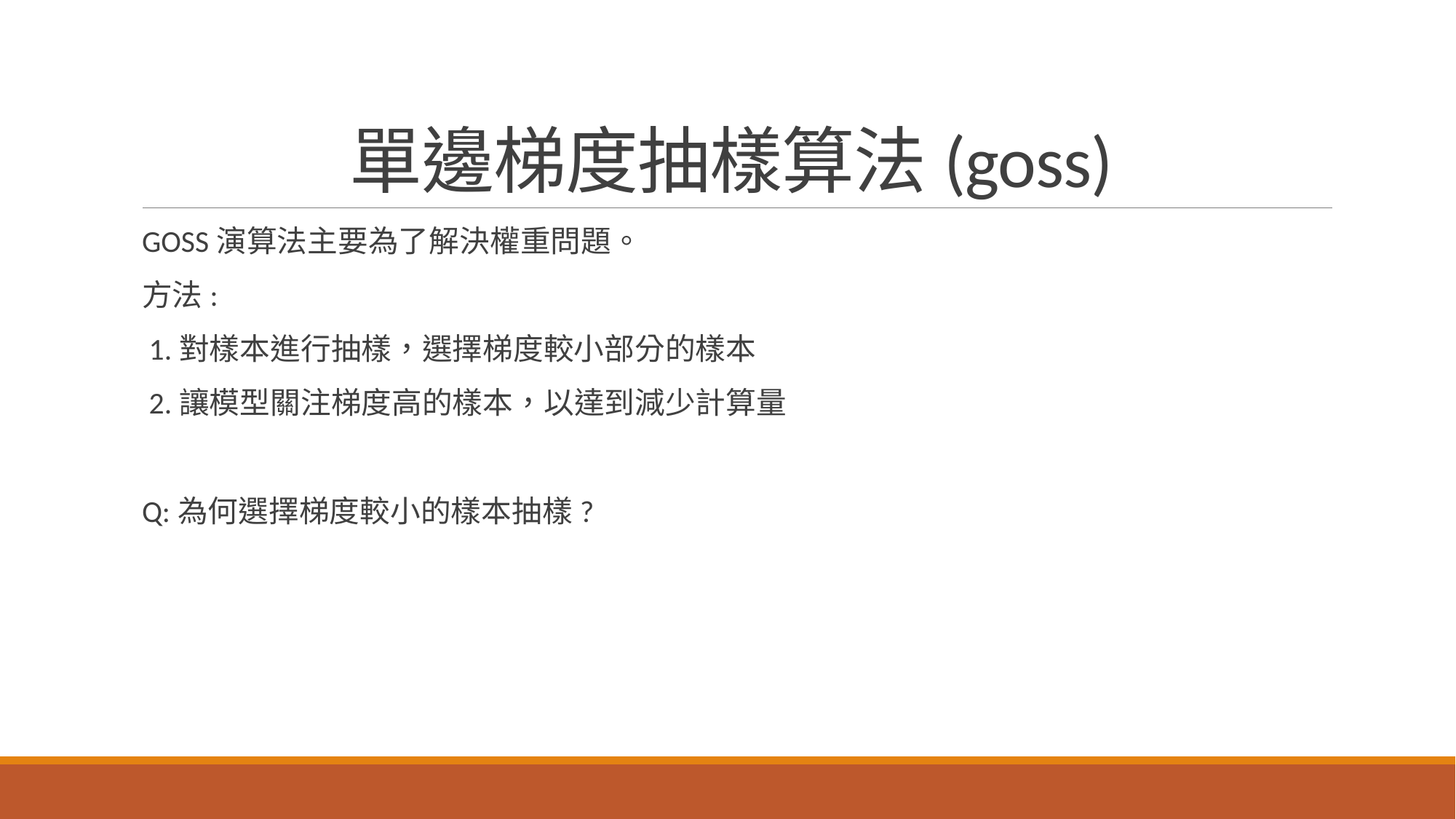

# 單邊梯度抽樣算法(goss)
GOSS演算法主要為了解決權重問題。
方法:
 1.對樣本進行抽樣，選擇梯度較小部分的樣本
 2.讓模型關注梯度高的樣本，以達到減少計算量

Q:為何選擇梯度較小的樣本抽樣?